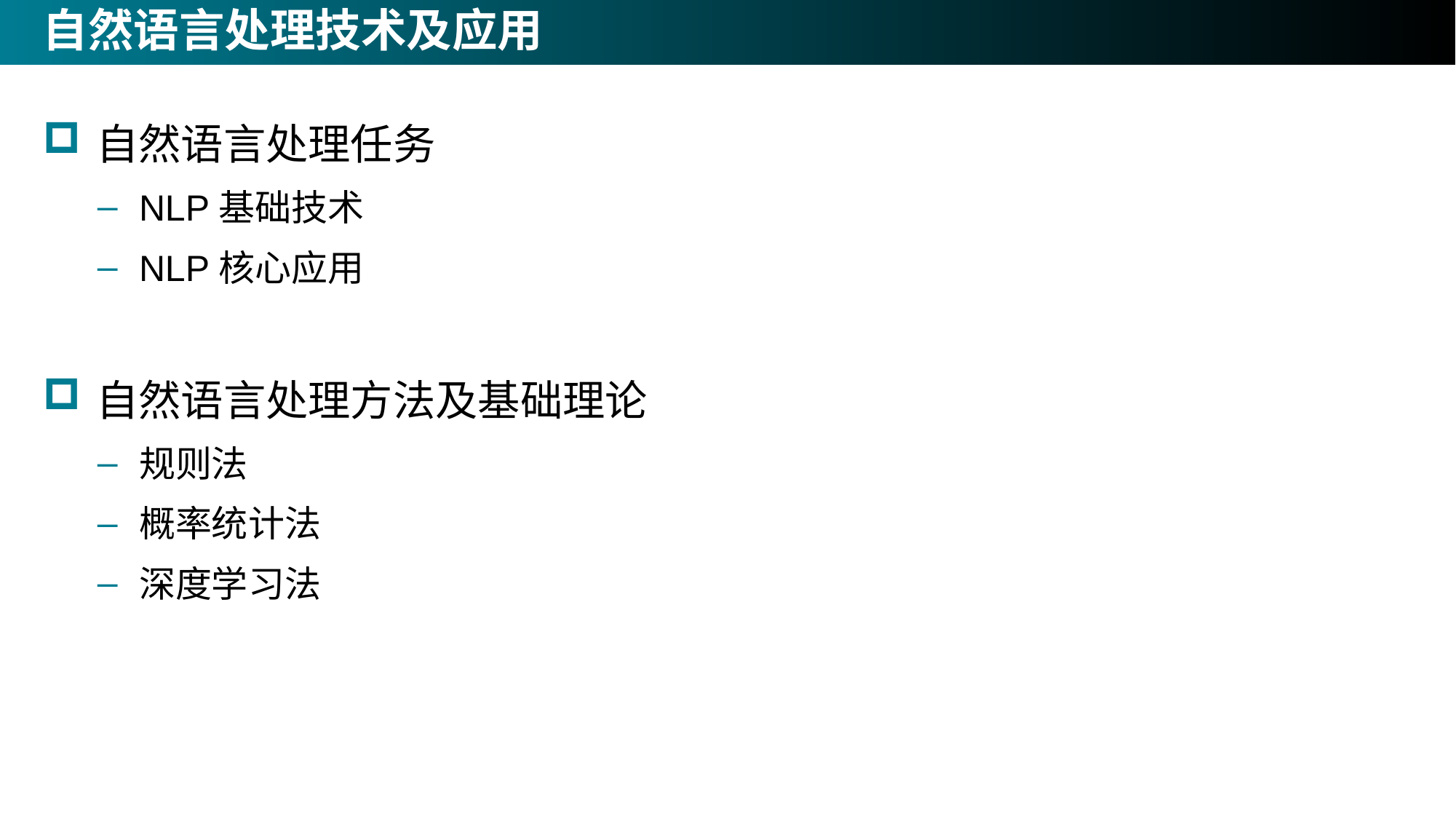

# 自然语言处理技术及应用
自然语言处理任务
NLP基础技术
NLP核心应用

自然语言处理方法及基础理论
规则法
概率统计法
深度学习法